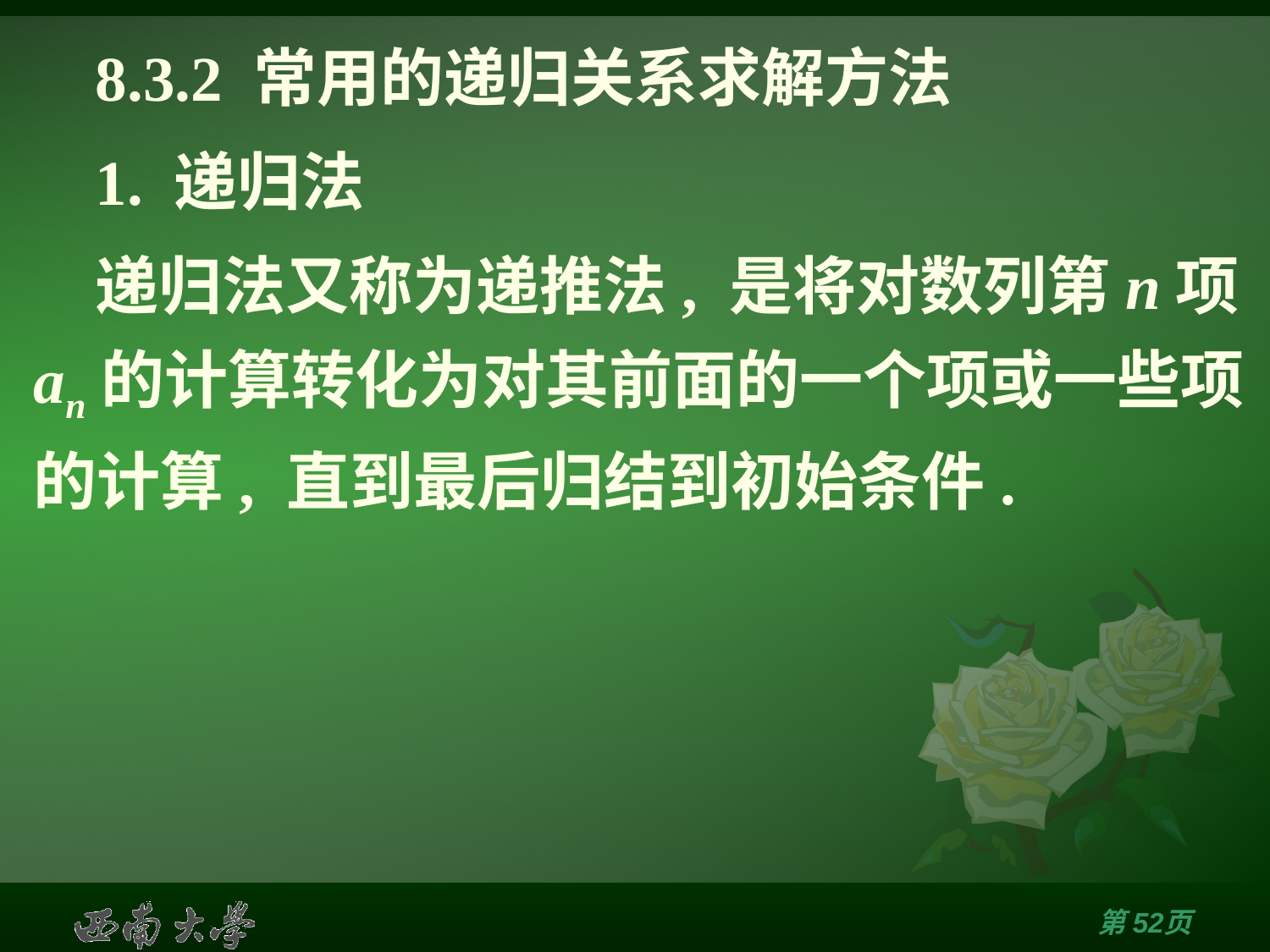

# 8.3.2 常用的递归关系求解方法
1. 递归法
递归法又称为递推法, 是将对数列第n项an的计算转化为对其前面的一个项或一些项的计算, 直到最后归结到初始条件.

第52页